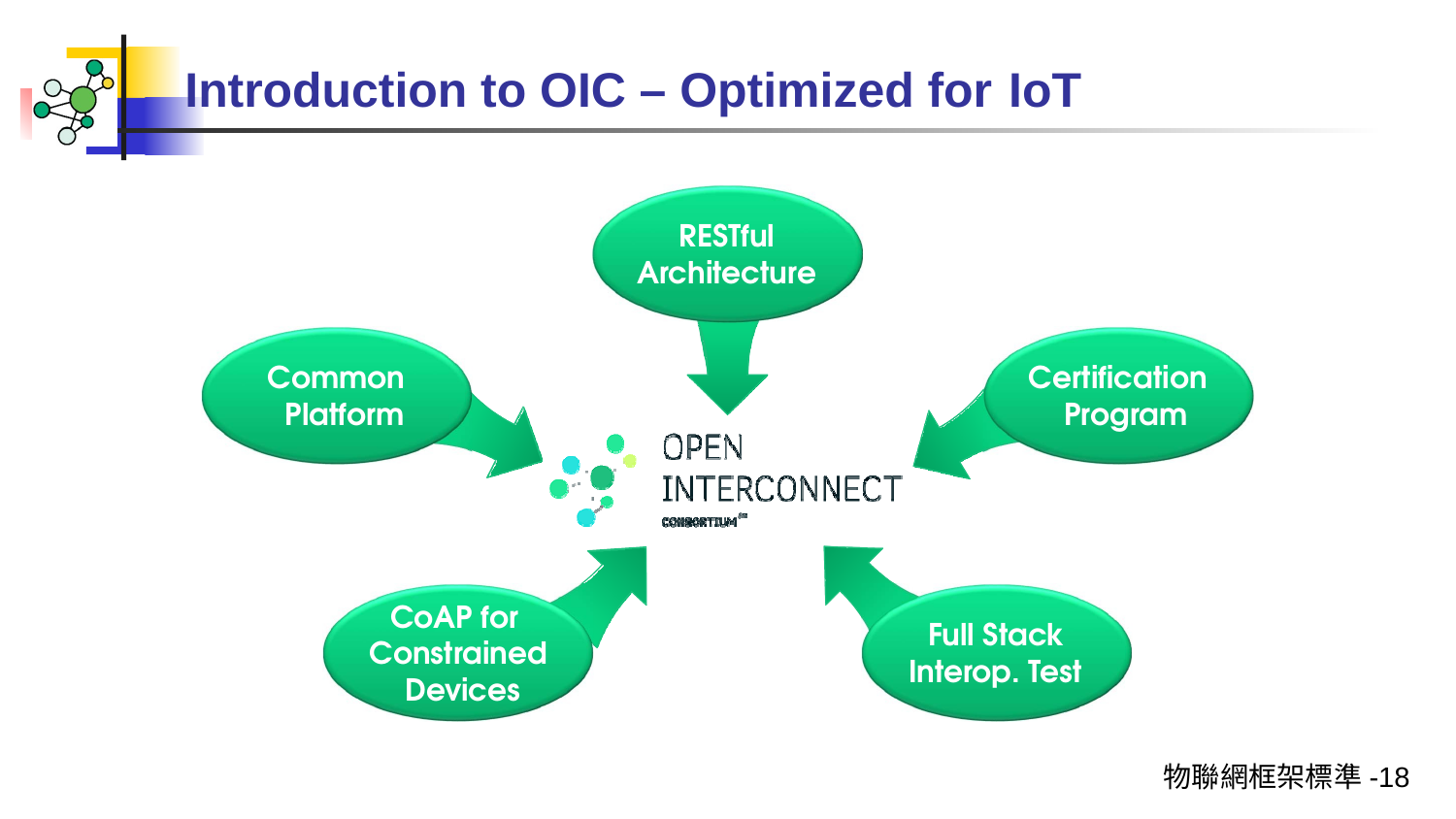

# Introduction to OIC – Optimized for IoT

RESTful  Architecture

Common  Platform
Certification  Program

CoAP for  Constrained  Devices

Full Stack  Interop. Test

物聯網框架標準-18